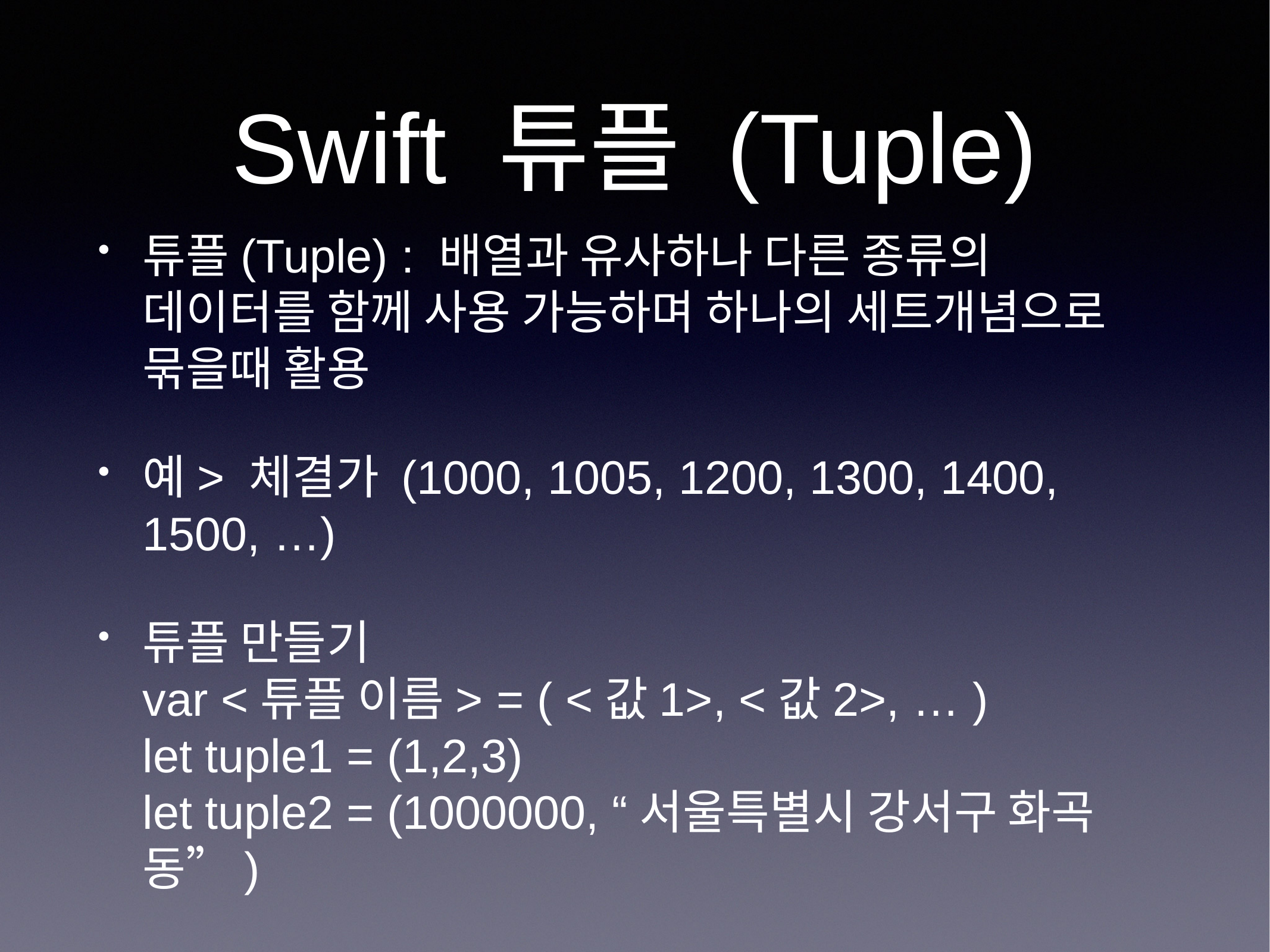

# Swift 튜플 (Tuple)
튜플(Tuple) : 배열과 유사하나 다른 종류의 데이터를 함께 사용 가능하며 하나의 세트개념으로 묶을때 활용
예> 체결가 (1000, 1005, 1200, 1300, 1400, 1500, …)
튜플 만들기
var <튜플 이름> = ( <값1>, <값2>, … )
let tuple1 = (1,2,3)
let tuple2 = (1000000, “서울특별시 강서구 화곡동”)